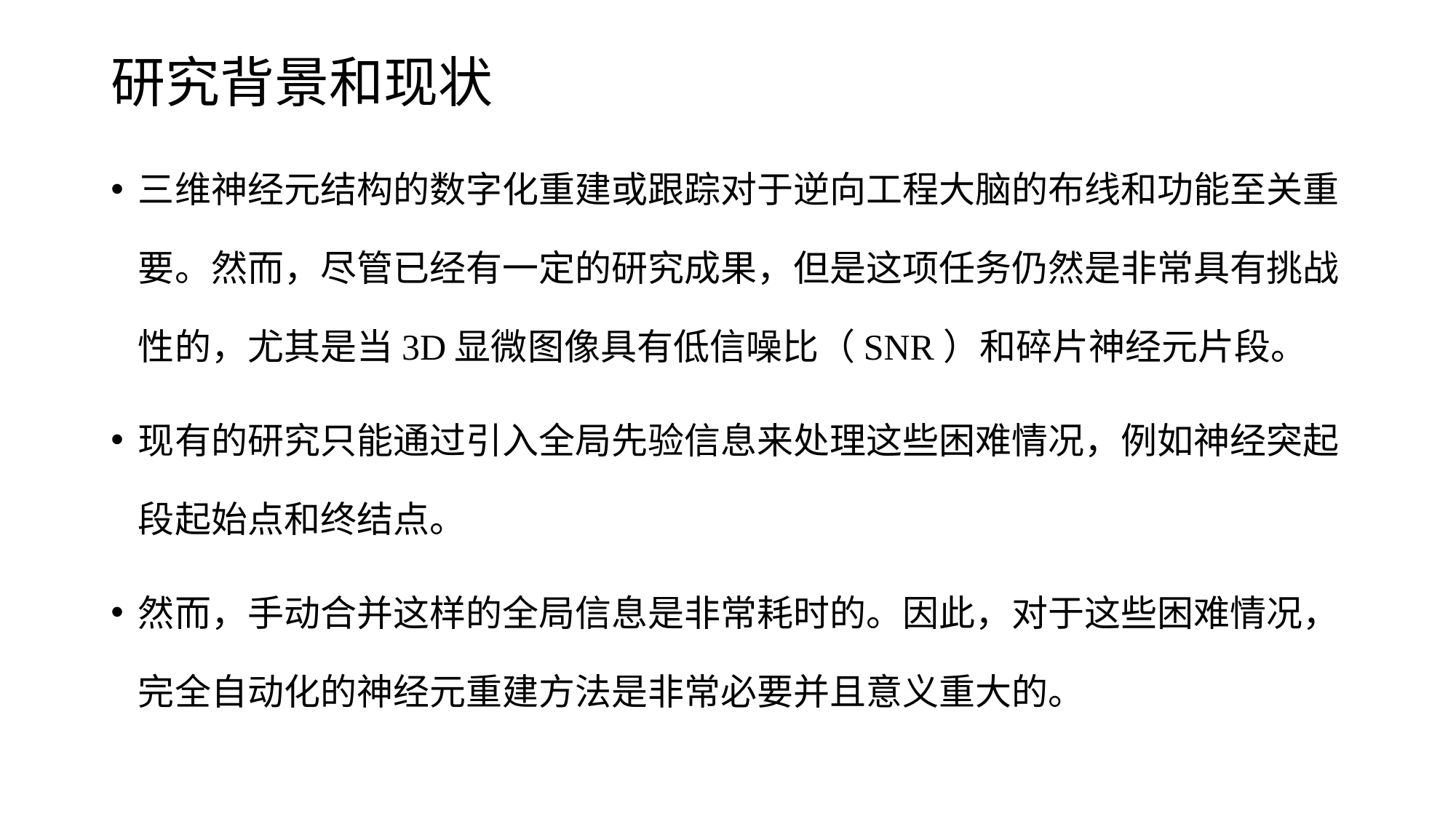

# 研究背景和现状
三维神经元结构的数字化重建或跟踪对于逆向工程大脑的布线和功能至关重要。然而，尽管已经有一定的研究成果，但是这项任务仍然是非常具有挑战性的，尤其是当3D显微图像具有低信噪比（SNR）和碎片神经元片段。
现有的研究只能通过引入全局先验信息来处理这些困难情况，例如神经突起段起始点和终结点。
然而，手动合并这样的全局信息是非常耗时的。因此，对于这些困难情况，完全自动化的神经元重建方法是非常必要并且意义重大的。